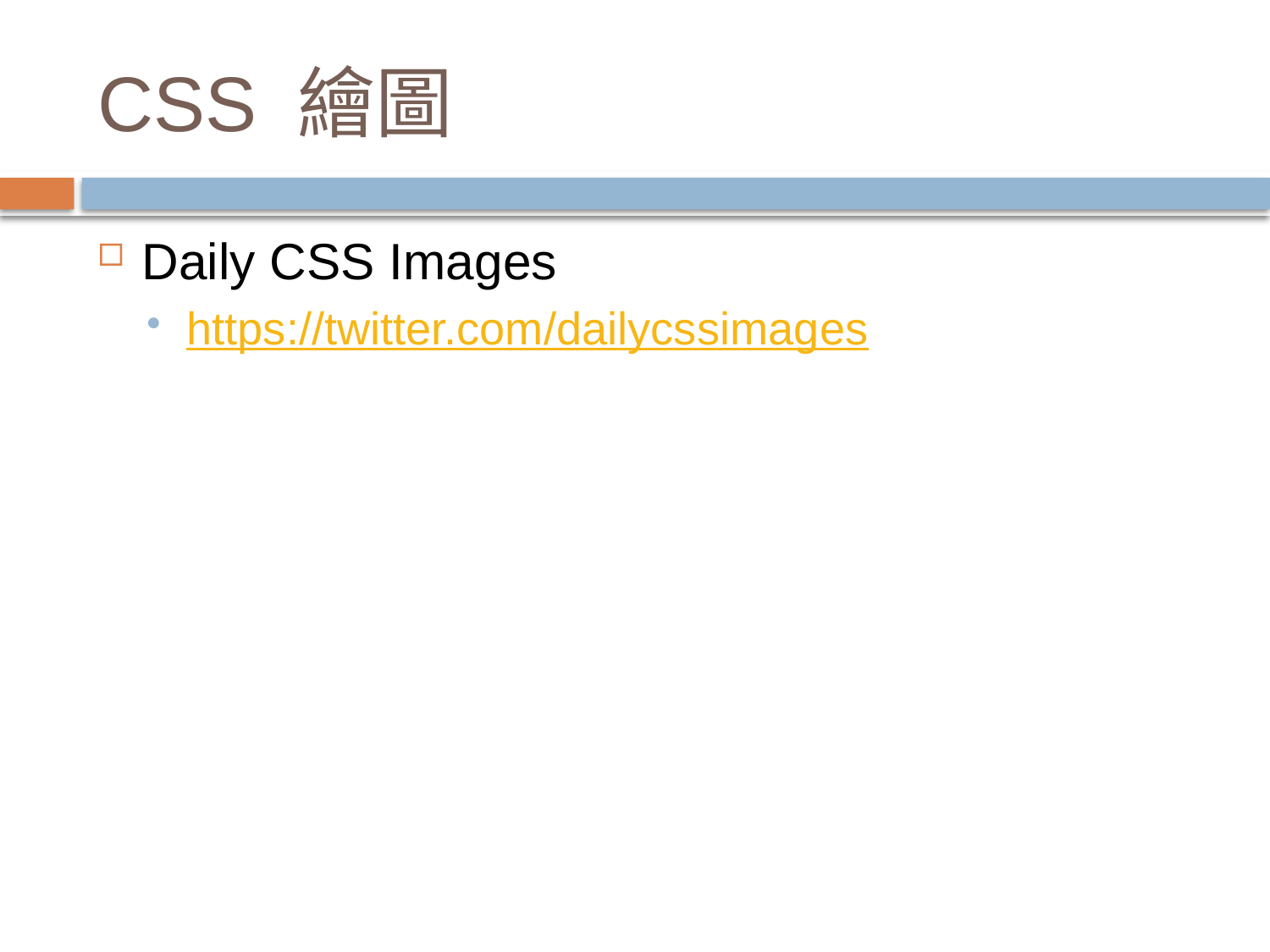

# CSS 繪圖
Daily CSS Images
https://twitter.com/dailycssimages